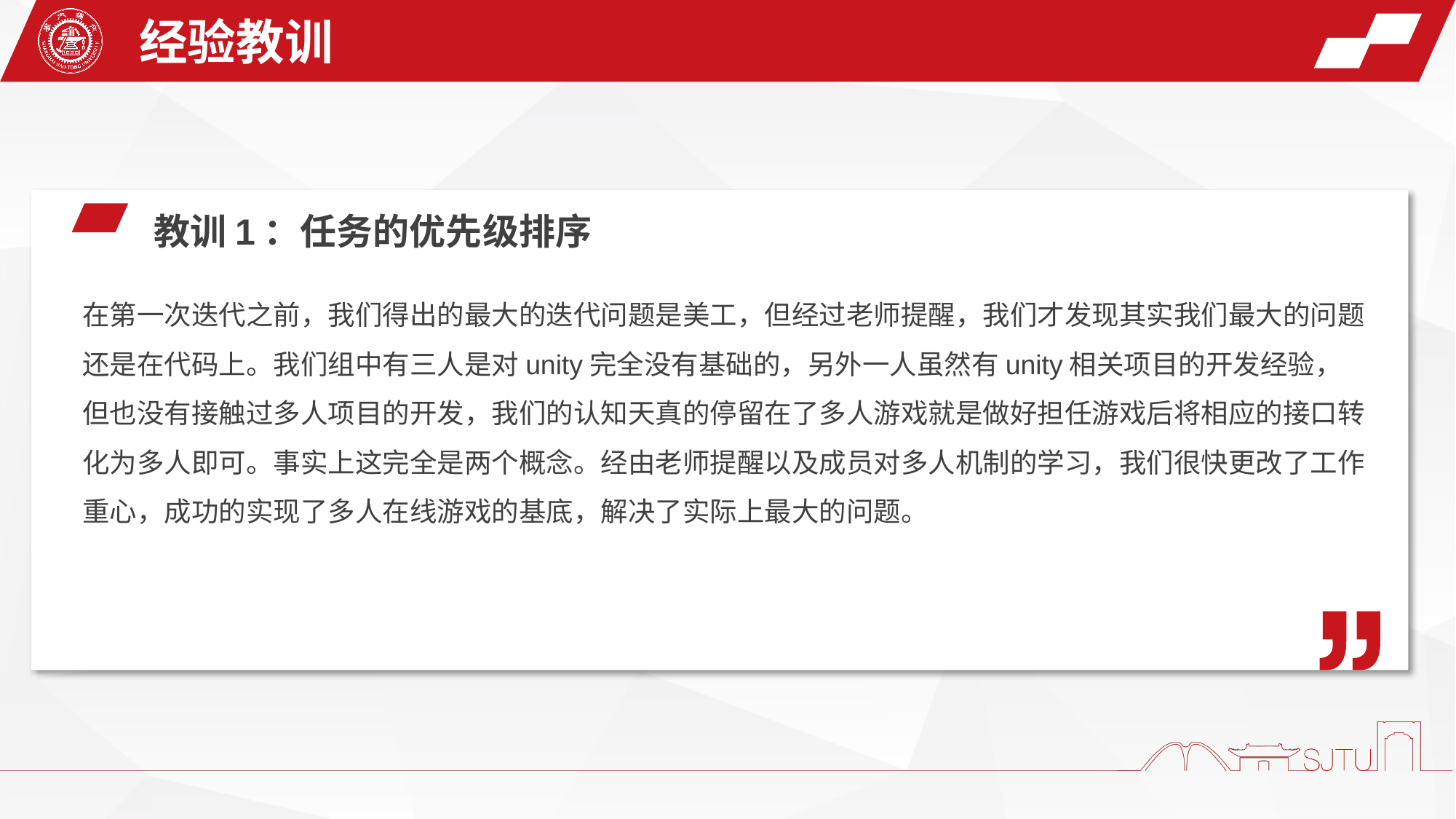

经验教训
教训1：任务的优先级排序

在第一次迭代之前，我们得出的最大的迭代问题是美工，但经过老师提醒，我们才发现其实我们最大的问题还是在代码上。我们组中有三人是对unity完全没有基础的，另外一人虽然有unity相关项目的开发经验，但也没有接触过多人项目的开发，我们的认知天真的停留在了多人游戏就是做好担任游戏后将相应的接口转化为多人即可。事实上这完全是两个概念。经由老师提醒以及成员对多人机制的学习，我们很快更改了工作重心，成功的实现了多人在线游戏的基底，解决了实际上最大的问题。